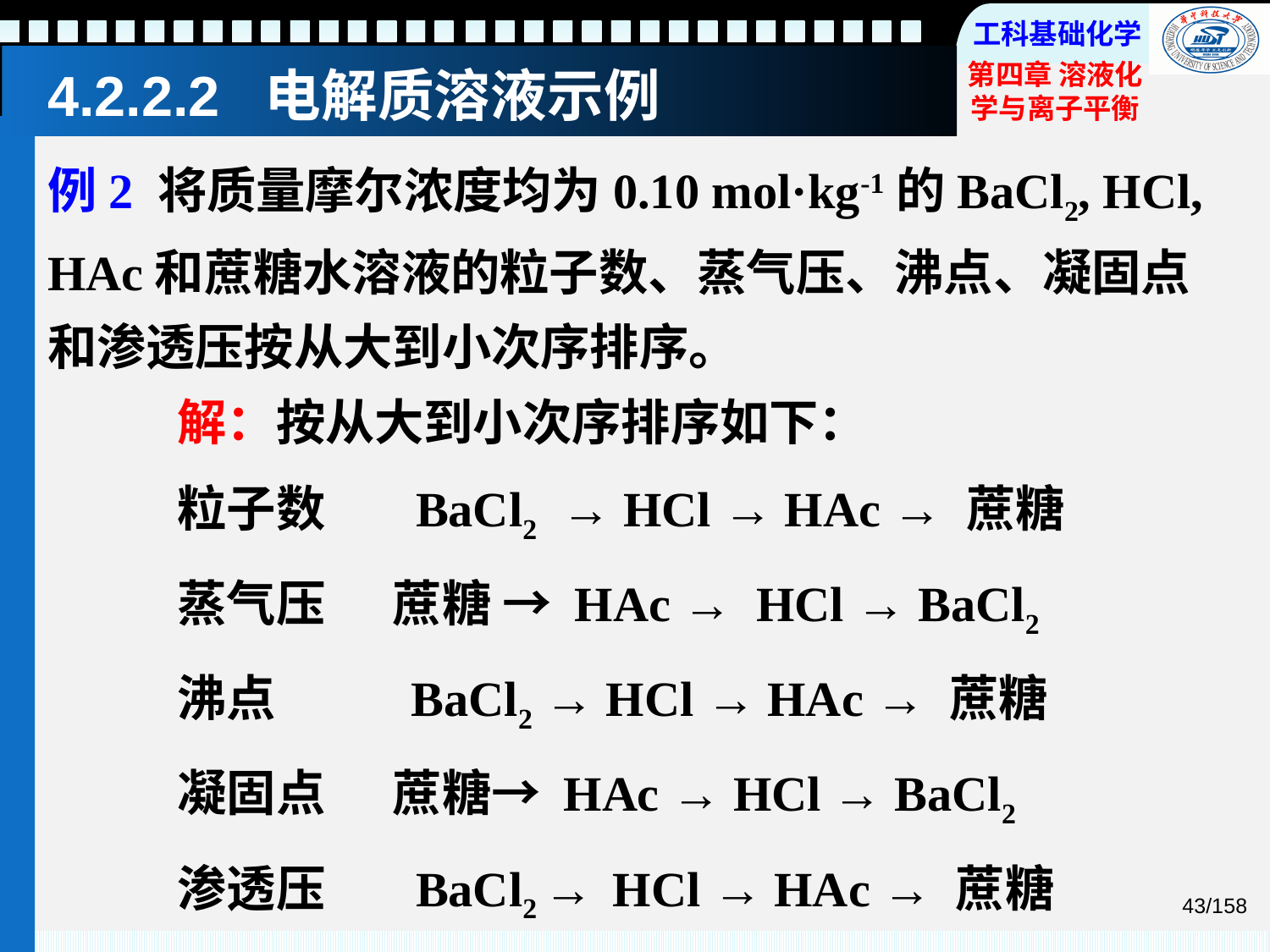

# 4.2.2.2  电解质溶液示例
例2 将质量摩尔浓度均为0.10 mol·kg-1的BaCl2, HCl, HAc和蔗糖水溶液的粒子数、蒸气压、沸点、凝固点和渗透压按从大到小次序排序。
解：按从大到小次序排序如下：
粒子数       BaCl2  → HCl → HAc → 蔗糖
蒸气压      蔗糖 → HAc →  HCl → BaCl2
沸点           BaCl2 → HCl → HAc → 蔗糖
凝固点      蔗糖→ HAc → HCl → BaCl2
渗透压       BaCl2 →  HCl → HAc → 蔗糖